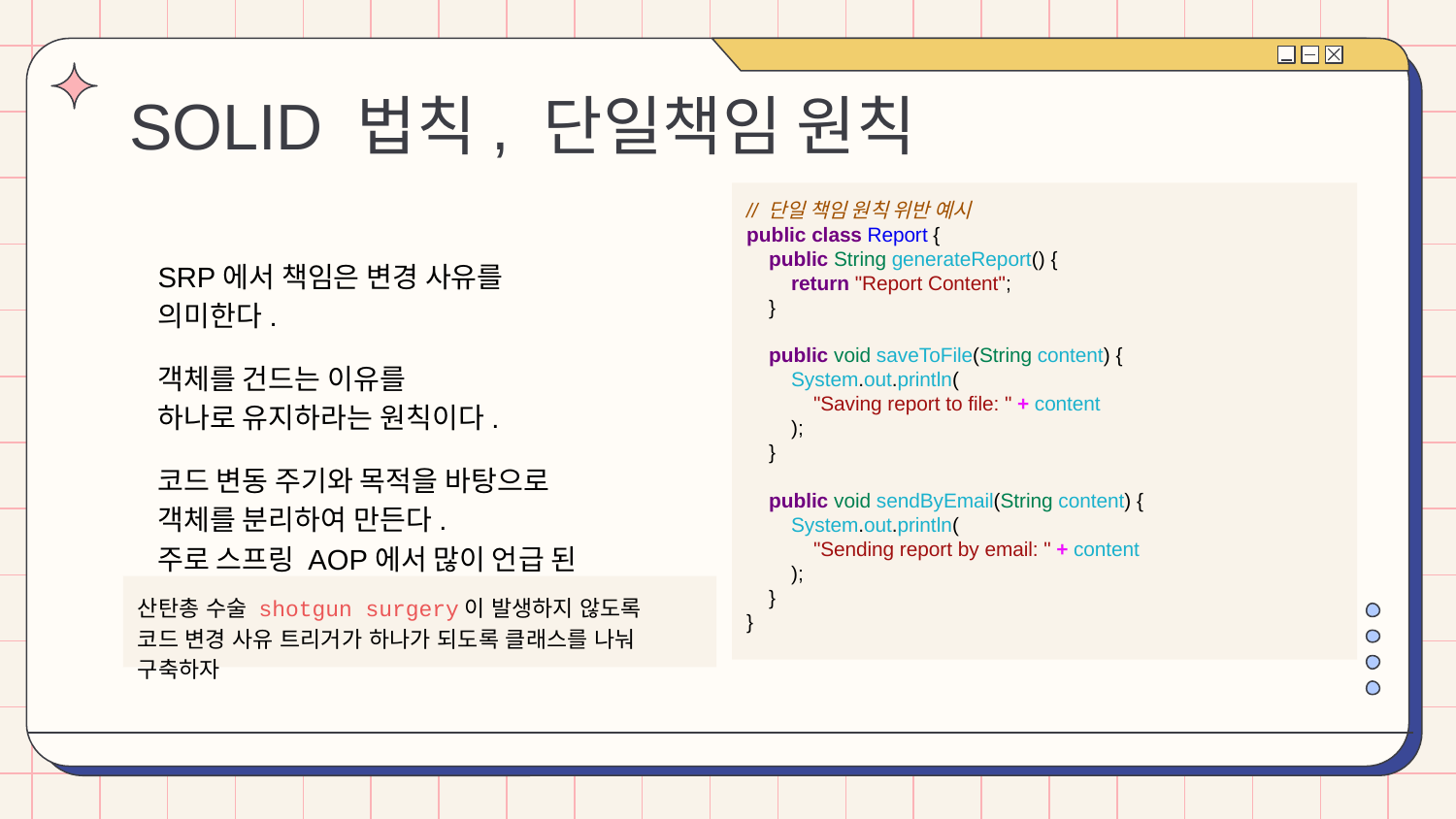

# SOLID 법칙, 단일책임 원칙
// 단일 책임 원칙 위반 예시
public class Report {
    public String generateReport() {
        return "Report Content";
    }

    public void saveToFile(String content) {
        System.out.println(
            "Saving report to file: " + content
        );
    }

    public void sendByEmail(String content) {
        System.out.println(
            "Sending report by email: " + content
        );
    }
}

SRP에서 책임은 변경 사유를 의미한다.
객체를 건드는 이유를
하나로 유지하라는 원칙이다.
코드 변동 주기와 목적을 바탕으로
객체를 분리하여 만든다.
주로 스프링 AOP에서 많이 언급 된다.

산탄총 수술 shotgun surgery이 발생하지 않도록
코드 변경 사유 트리거가 하나가 되도록 클래스를 나눠 구축하자